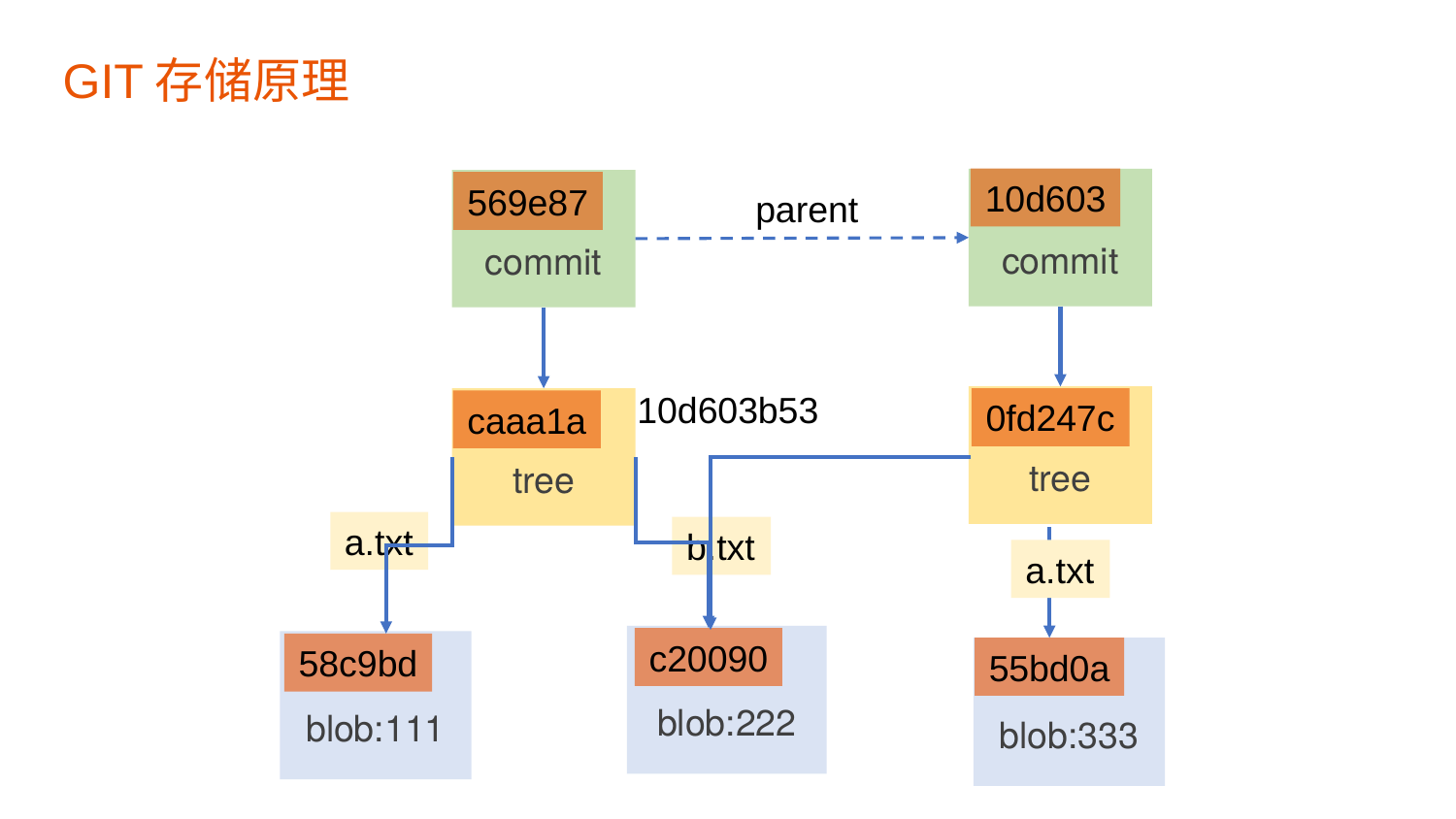

GIT存储原理
10d603

commit

commit
569e87

tree
caaa1a
a.txt
b.txt

blob:222
c20090

blob:111
58c9bd
parent

tree
0fd247c
a.txt

blob:333
55bd0a

10d603b53